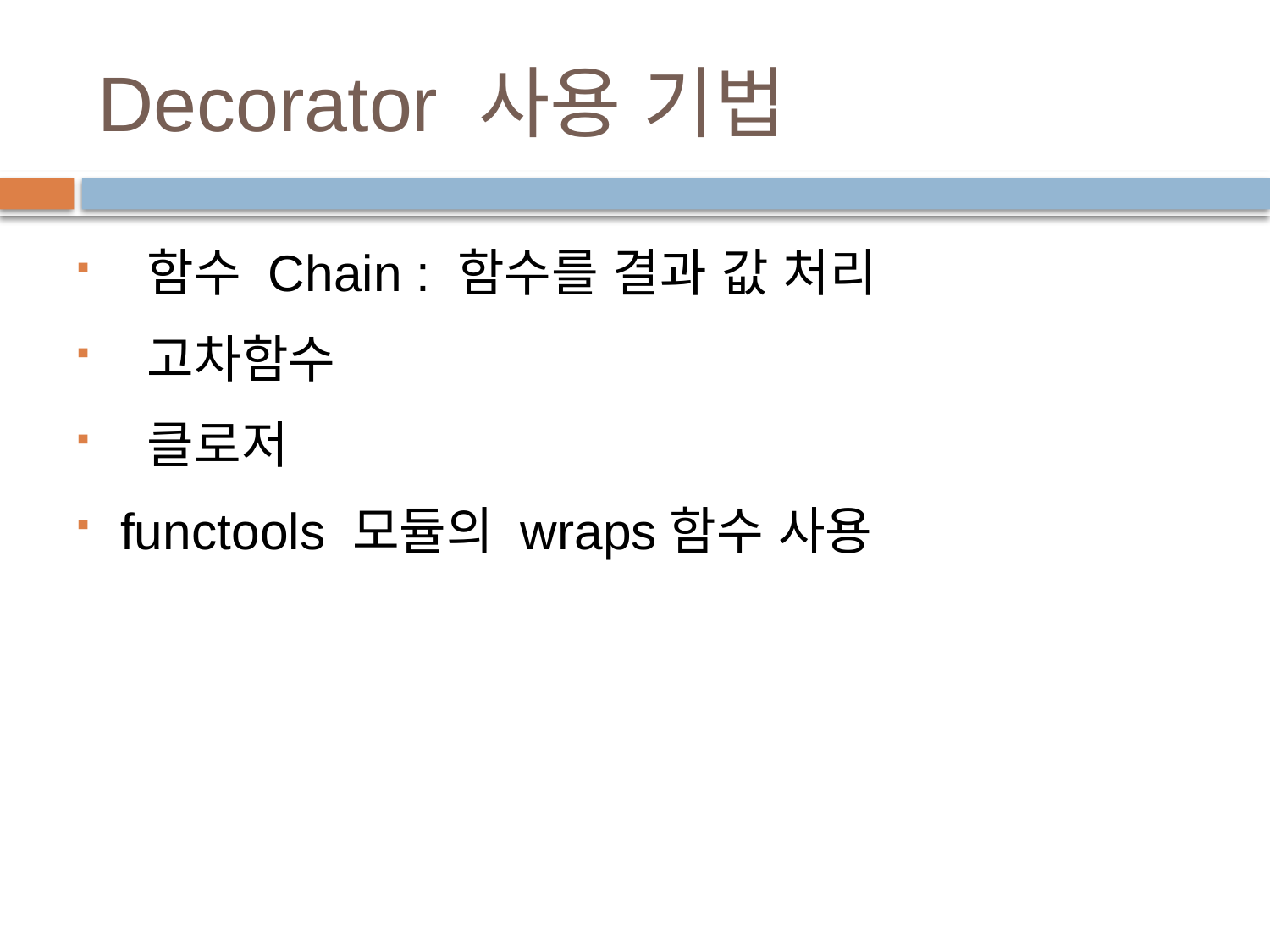

# Decorator 사용 기법
 함수 Chain : 함수를 결과 값 처리
 고차함수
 클로저
functools 모듈의 wraps함수 사용